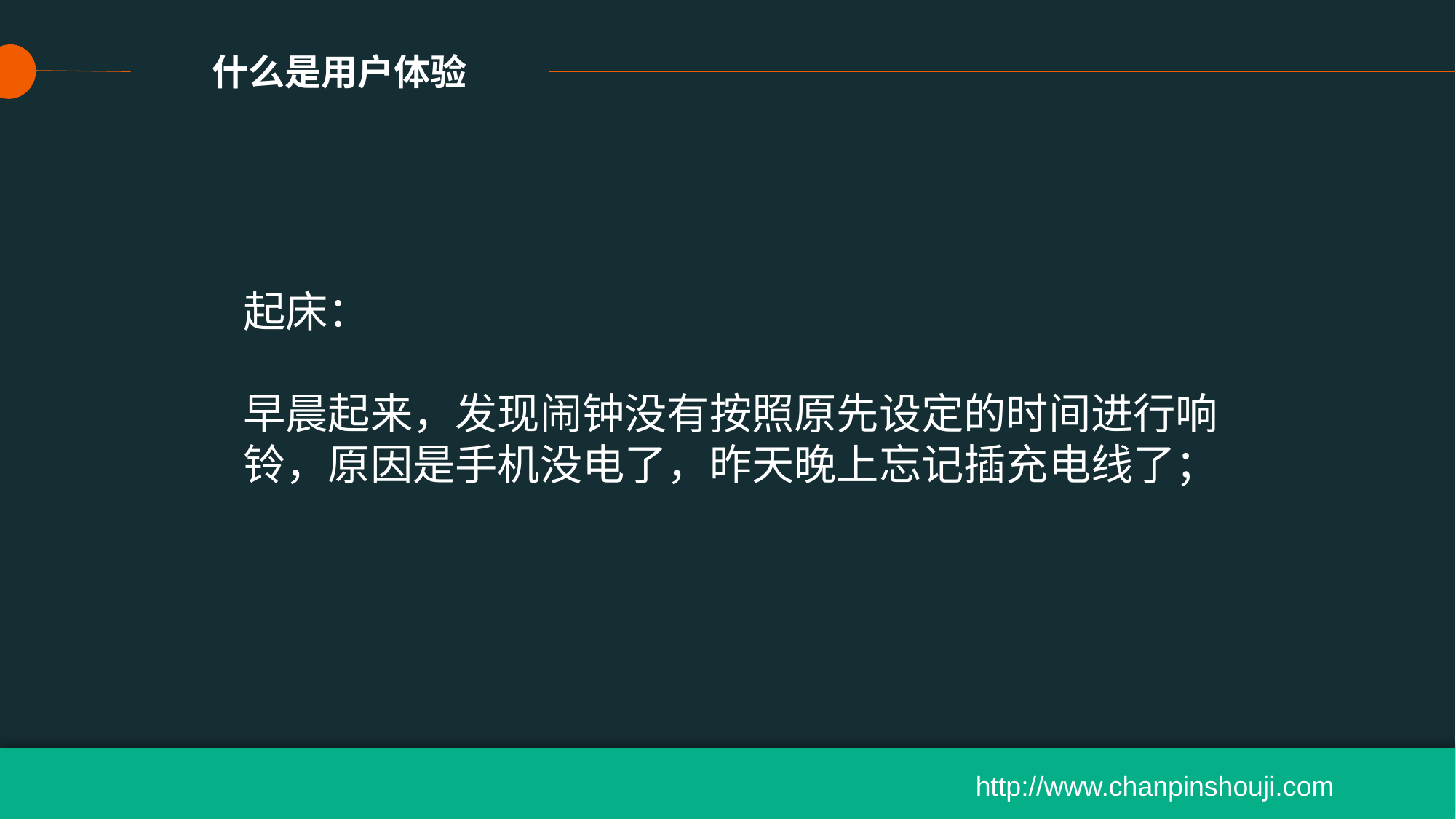

什么是用户体验
起床：

早晨起来，发现闹钟没有按照原先设定的时间进行响铃，原因是手机没电了，昨天晚上忘记插充电线了；